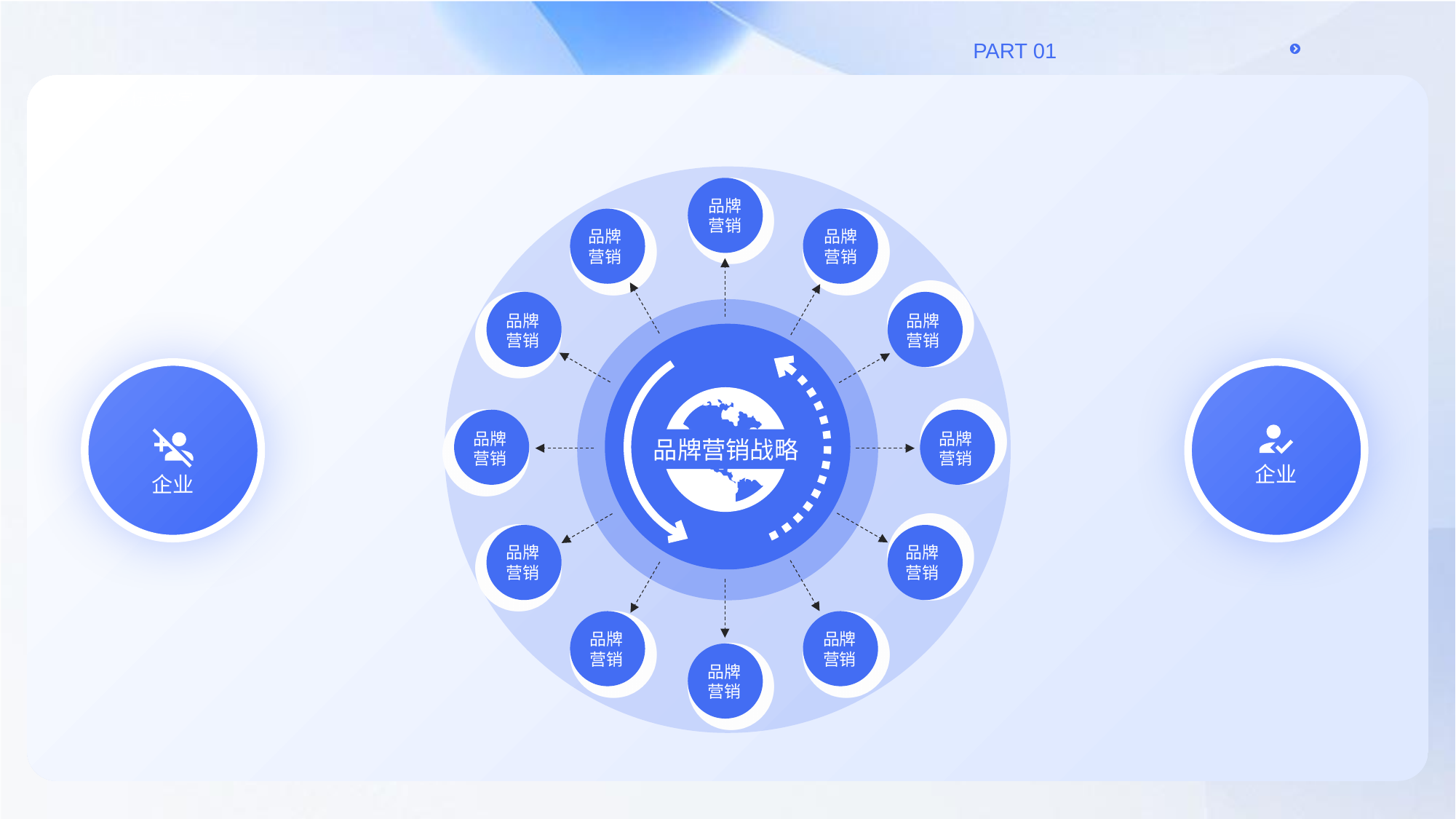

品牌营销

品牌营销
品牌营销

品牌营销
品牌营销

品牌营销
品牌营销

品牌营销战略
企业
企业

品牌营销
品牌营销

品牌营销
品牌营销

品牌营销